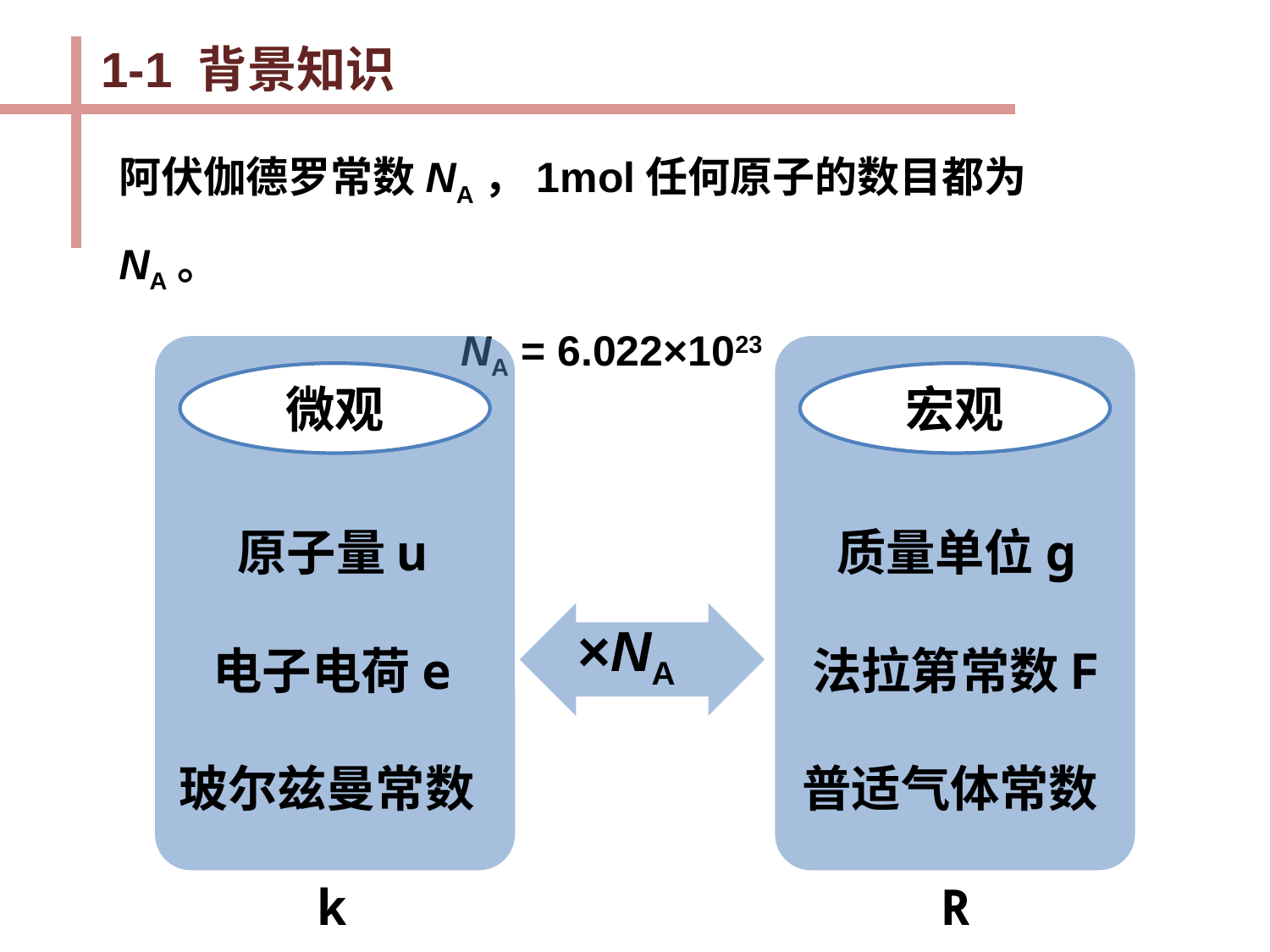

1-1 背景知识
阿伏伽德罗常数NA，1mol任何原子的数目都为NA。
NA = 6.022×1023

微观
宏观
原子量u
电子电荷e
玻尔兹曼常数k
质量单位g
法拉第常数F
普适气体常数R

×NA